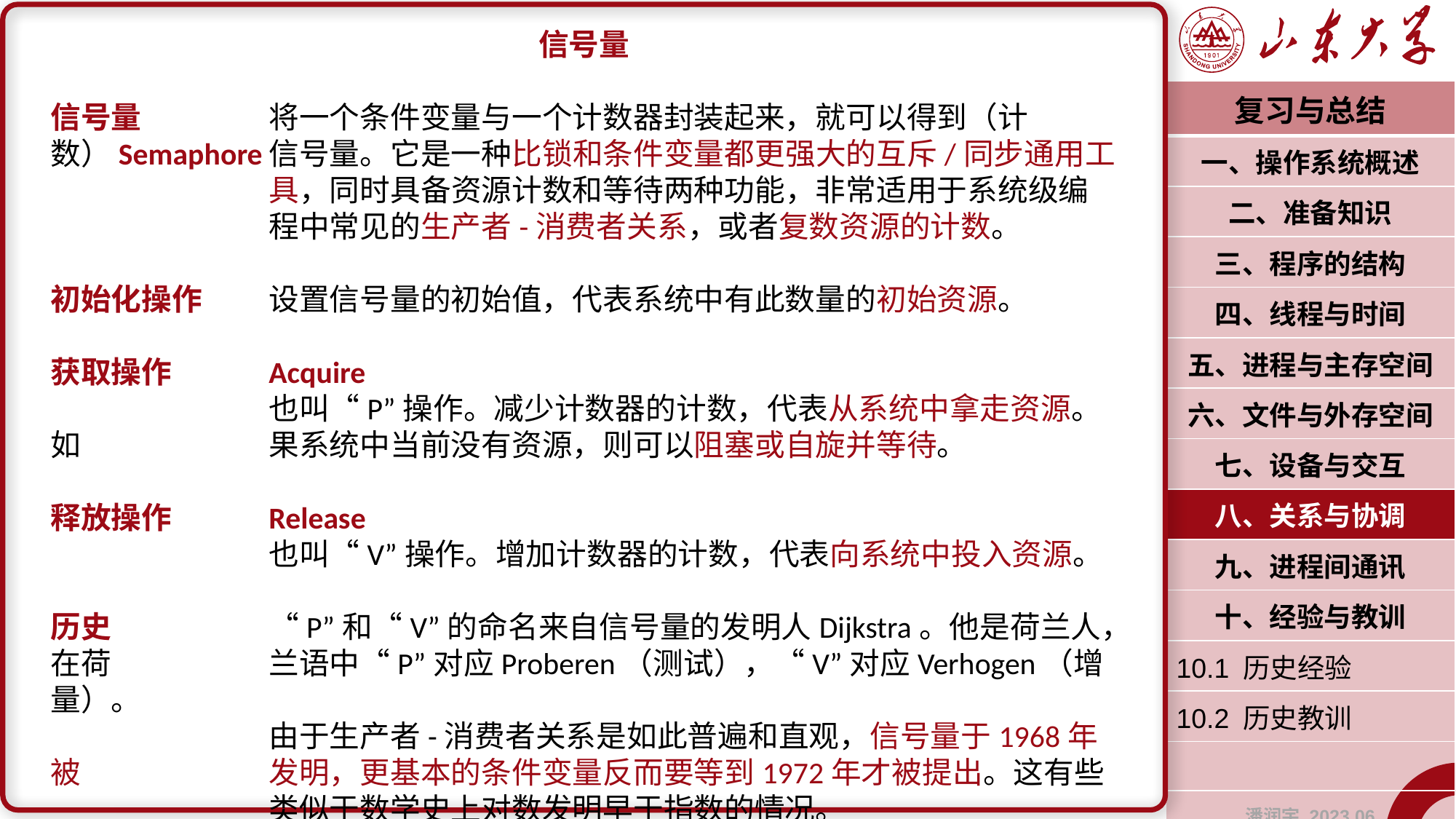

信号量

信号量		将一个条件变量与一个计数器封装起来，就可以得到（计数）Semaphore	信号量。它是一种比锁和条件变量都更强大的互斥/同步通用工		具，同时具备资源计数和等待两种功能，非常适用于系统级编		程中常见的生产者-消费者关系，或者复数资源的计数。

初始化操作	设置信号量的初始值，代表系统中有此数量的初始资源。

获取操作	Acquire
		也叫“P”操作。减少计数器的计数，代表从系统中拿走资源。如		果系统中当前没有资源，则可以阻塞或自旋并等待。

释放操作	Release
		也叫“V”操作。增加计数器的计数，代表向系统中投入资源。

历史		“P”和“V”的命名来自信号量的发明人Dijkstra。他是荷兰人，在荷		兰语中“P”对应Proberen（测试），“V”对应Verhogen（增量）。
		由于生产者-消费者关系是如此普遍和直观，信号量于1968年被		发明，更基本的条件变量反而要等到1972年才被提出。这有些		类似于数学史上对数发明早于指数的情况。
| 复习与总结 |
| --- |
| 一、操作系统概述 |
| 二、准备知识 |
| 三、程序的结构 |
| 四、线程与时间 |
| 五、进程与主存空间 |
| 六、文件与外存空间 |
| 七、设备与交互 |
| 八、关系与协调 |
| 九、进程间通讯 |
| 十、经验与教训 |
| 10.1 历史经验 |
| 10.2 历史教训 |
|  |
| 潘润宇 2023.06 |